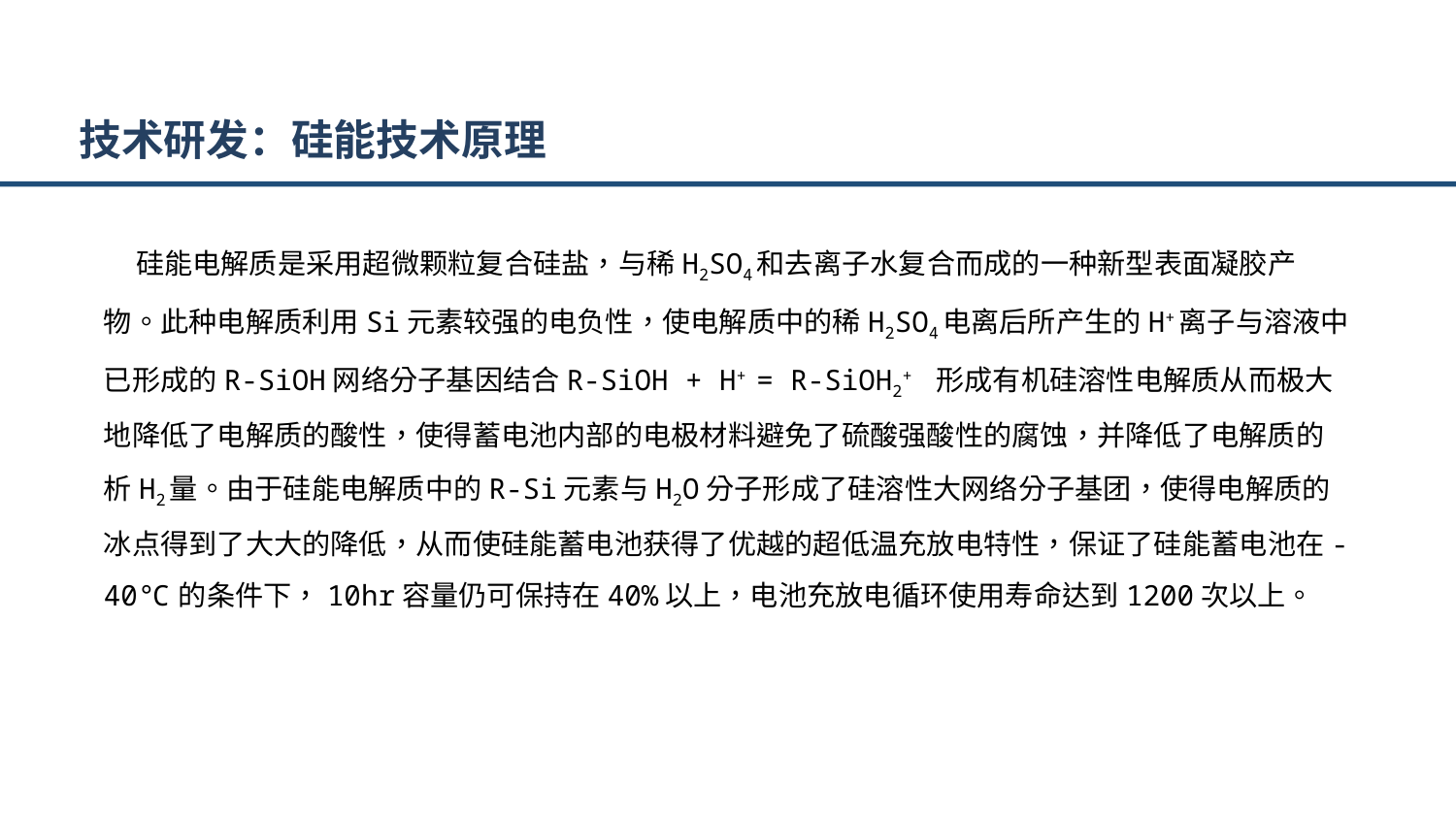

技术研发：硅能技术原理

    硅能电解质是采用超微颗粒复合硅盐，与稀H2SO4和去离子水复合而成的一种新型表面凝胶产物。此种电解质利用Si元素较强的电负性，使电解质中的稀H2SO4电离后所产生的H+离子与溶液中已形成的R-SiOH网络分子基因结合R-SiOH + H+ = R-SiOH2+ 形成有机硅溶性电解质从而极大地降低了电解质的酸性，使得蓄电池内部的电极材料避免了硫酸强酸性的腐蚀，并降低了电解质的析H2量。由于硅能电解质中的R-Si元素与H2O分子形成了硅溶性大网络分子基团，使得电解质的冰点得到了大大的降低，从而使硅能蓄电池获得了优越的超低温充放电特性，保证了硅能蓄电池在-40℃的条件下，10hr容量仍可保持在40%以上，电池充放电循环使用寿命达到1200次以上。